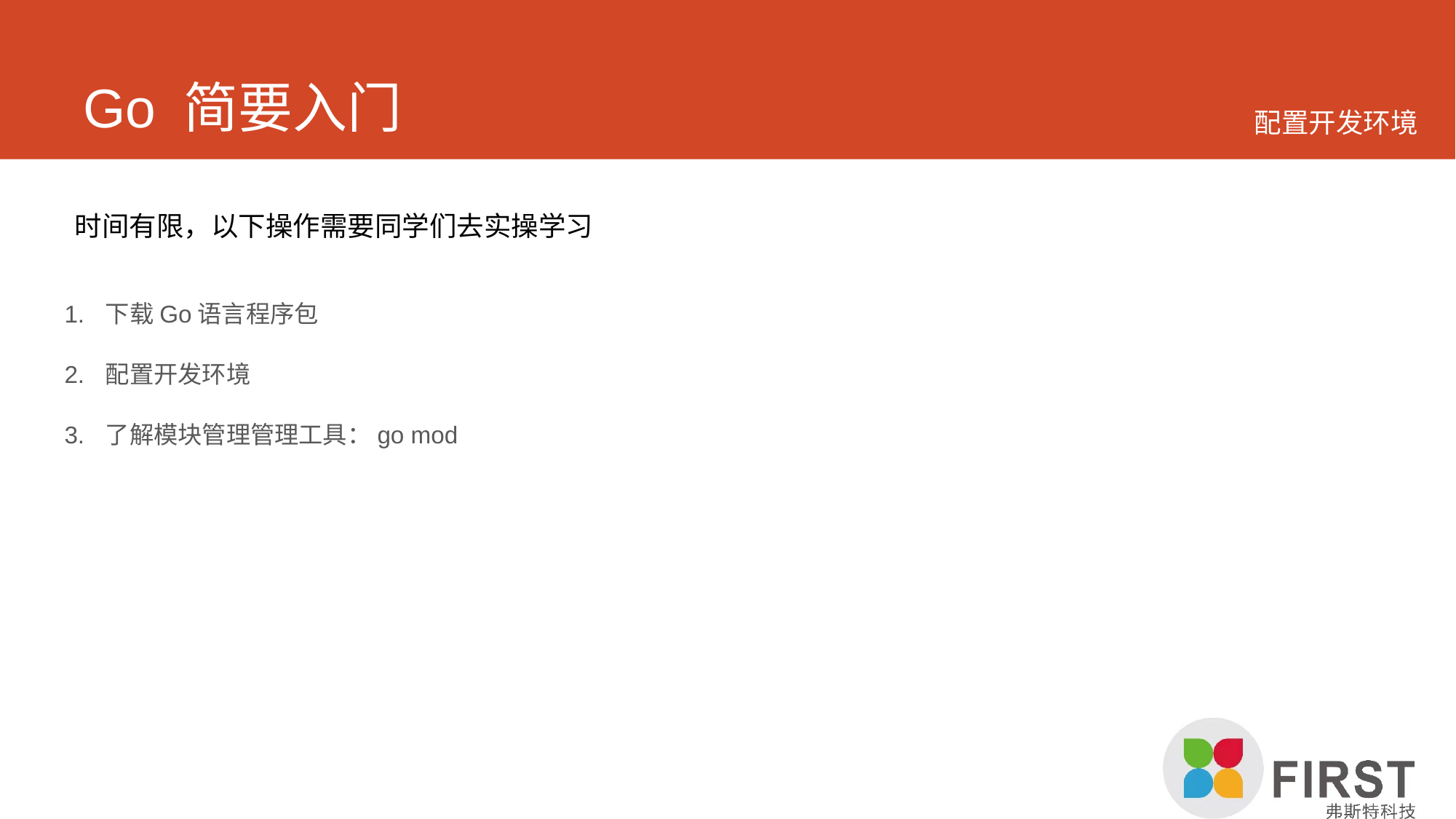

# Go 简要入门
配置开发环境
时间有限，以下操作需要同学们去实操学习
下载Go语言程序包
配置开发环境
了解模块管理管理工具：go mod